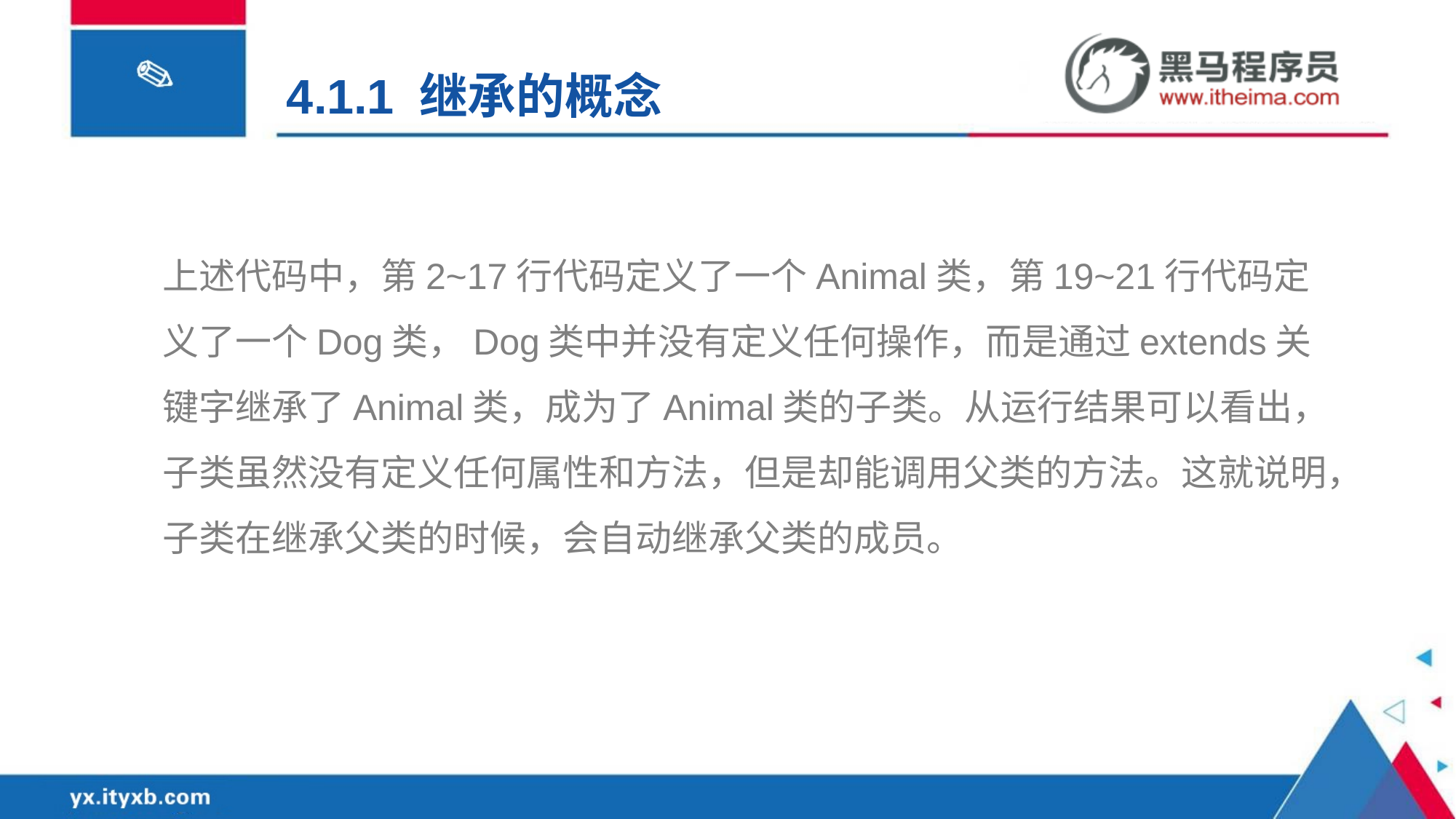

4.1.1 继承的概念
上述代码中，第2~17行代码定义了一个Animal类，第19~21行代码定义了一个Dog类，Dog类中并没有定义任何操作，而是通过extends关键字继承了Animal类，成为了Animal类的子类。从运行结果可以看出，子类虽然没有定义任何属性和方法，但是却能调用父类的方法。这就说明，子类在继承父类的时候，会自动继承父类的成员。